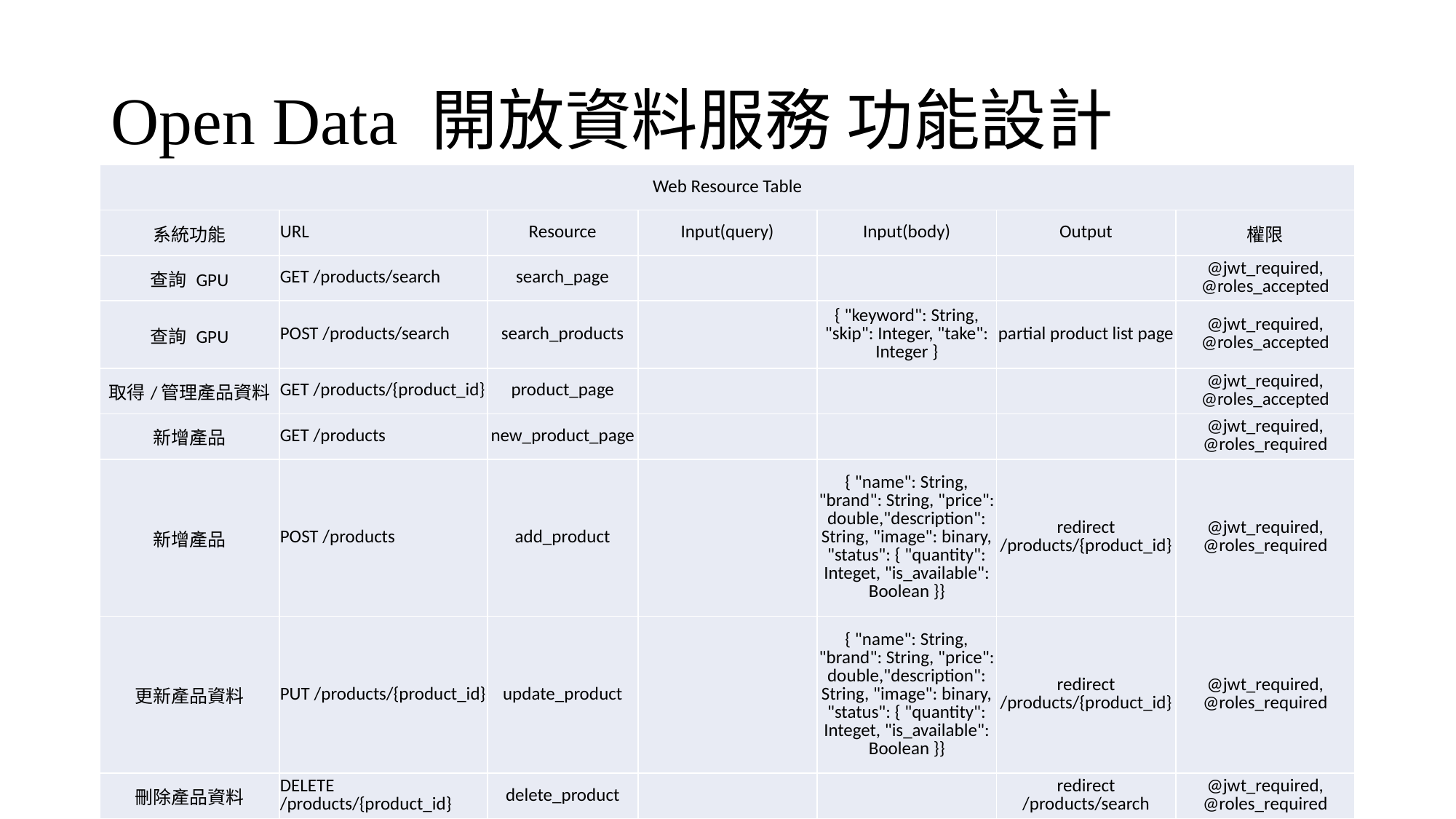

# Open Data 開放資料服務 功能設計
| Web Resource Table |  |  |  |  |  |  |
| --- | --- | --- | --- | --- | --- | --- |
| 系統功能 | URL | Resource | Input(query) | Input(body) | Output | 權限 |
| 查詢 GPU | GET /products/search | search\_page |  |  |  | @jwt\_required, @roles\_accepted |
| 查詢 GPU | POST /products/search | search\_products |  | { "keyword": String, "skip": Integer, "take": Integer } | partial product list page | @jwt\_required, @roles\_accepted |
| 取得/管理產品資料 | GET /products/{product\_id} | product\_page |  |  |  | @jwt\_required, @roles\_accepted |
| 新增產品 | GET /products | new\_product\_page |  |  |  | @jwt\_required, @roles\_required |
| 新增產品 | POST /products | add\_product |  | { "name": String, "brand": String, "price": double,"description": String, "image": binary, "status": { "quantity": Integet, "is\_available": Boolean }} | redirect /products/{product\_id} | @jwt\_required, @roles\_required |
| 更新產品資料 | PUT /products/{product\_id} | update\_product |  | { "name": String, "brand": String, "price": double,"description": String, "image": binary, "status": { "quantity": Integet, "is\_available": Boolean }} | redirect /products/{product\_id} | @jwt\_required, @roles\_required |
| 刪除產品資料 | DELETE /products/{product\_id} | delete\_product |  |  | redirect /products/search | @jwt\_required, @roles\_required |